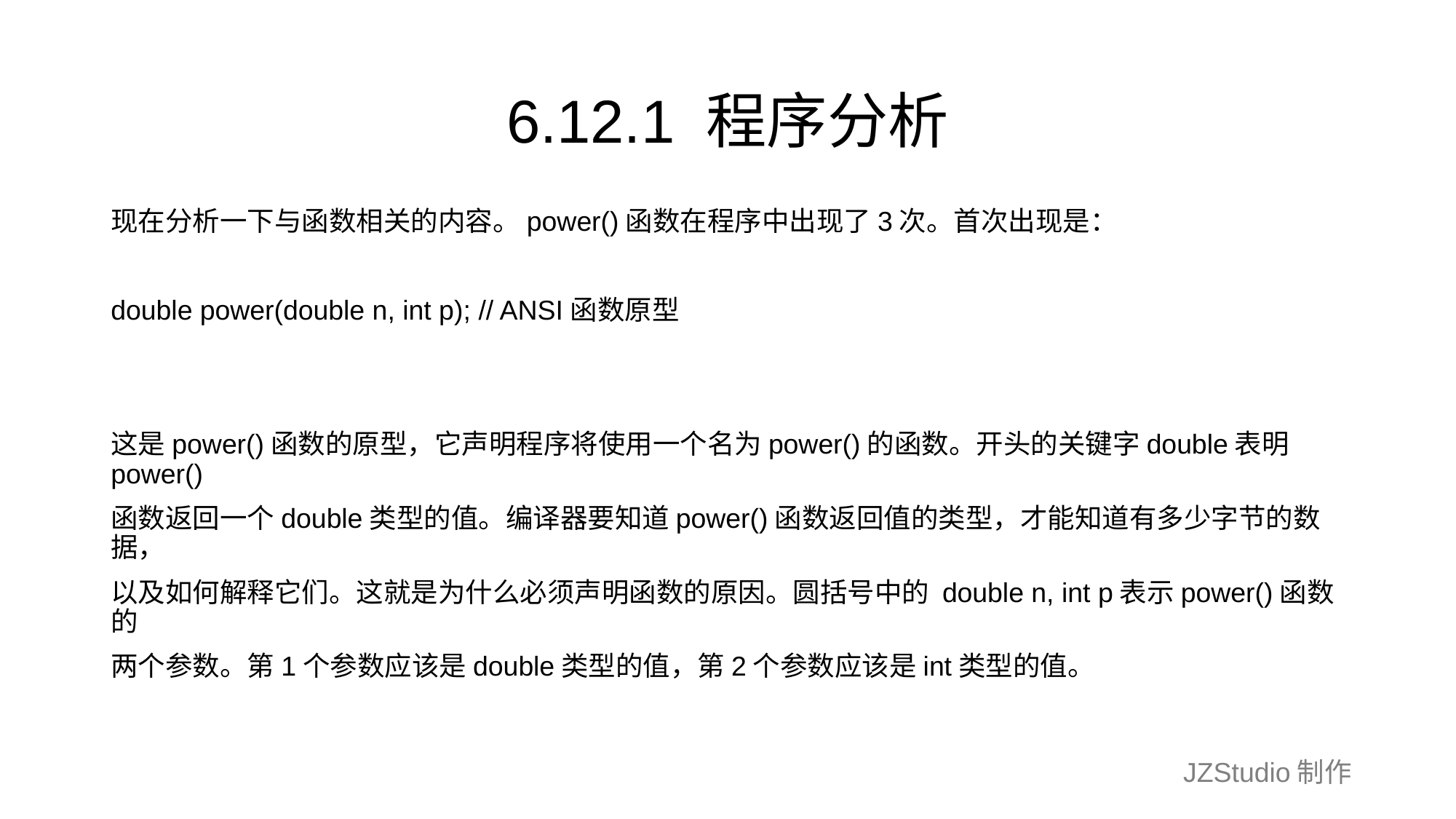

# 6.12.1 程序分析
现在分析一下与函数相关的内容。power()函数在程序中出现了3次。首次出现是：

double power(double n, int p); // ANSI函数原型

这是power()函数的原型，它声明程序将使用一个名为power()的函数。开头的关键字double表明power()
函数返回一个double类型的值。编译器要知道power()函数返回值的类型，才能知道有多少字节的数据，
以及如何解释它们。这就是为什么必须声明函数的原因。圆括号中的 double n, int p表示power()函数的
两个参数。第1个参数应该是double类型的值，第2个参数应该是int类型的值。